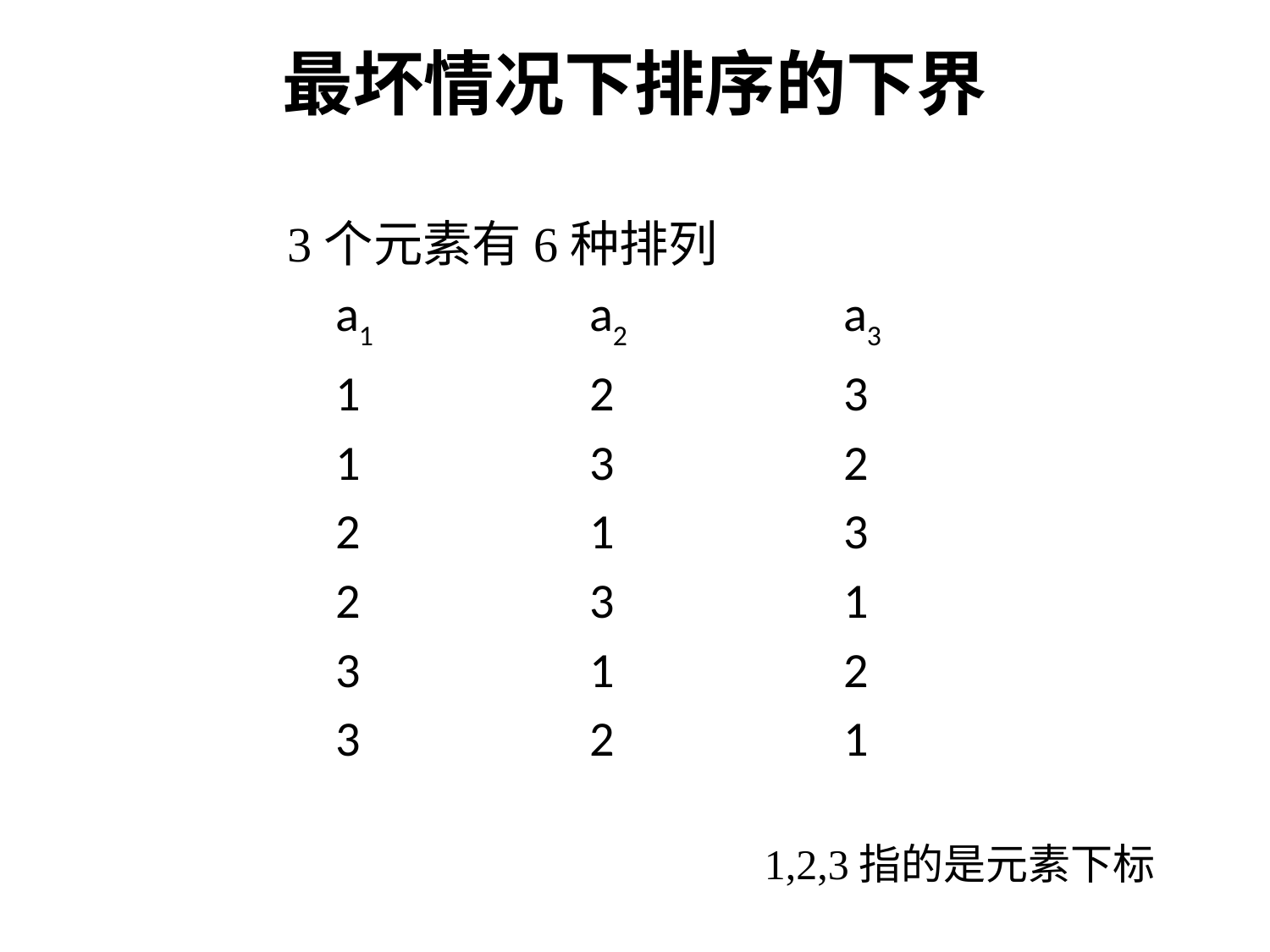

最坏情况下排序的下界
3个元素有6种排列
	a1		a2		a3
	1		2		3
	1		3		2
	2		1		3
	2		3		1
	3		1		2
	3		2		1

1,2,3指的是元素下标